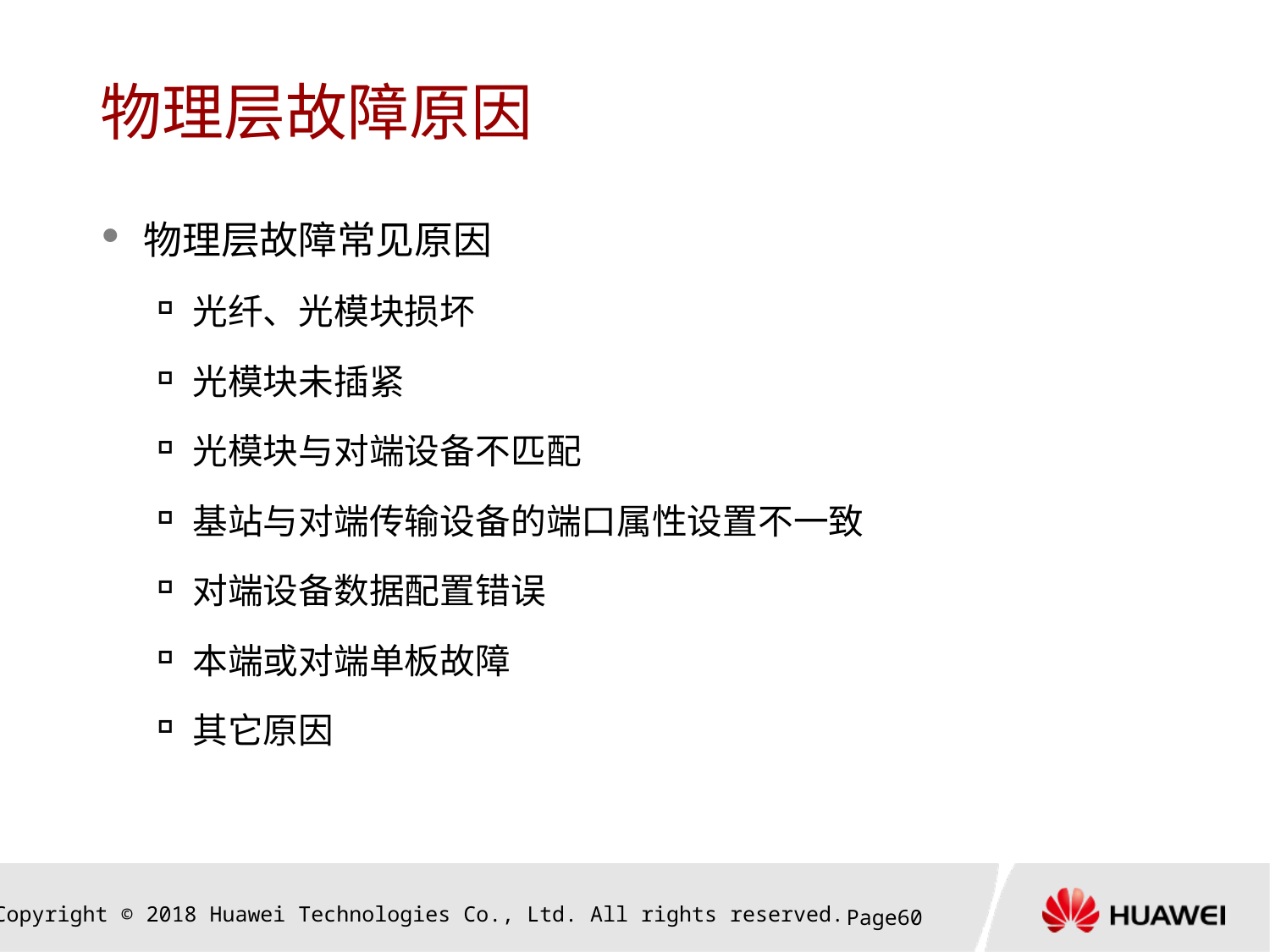

# 物理层故障原因
物理层故障常见原因
光纤、光模块损坏
光模块未插紧
光模块与对端设备不匹配
基站与对端传输设备的端口属性设置不一致
对端设备数据配置错误
本端或对端单板故障
其它原因

Page60